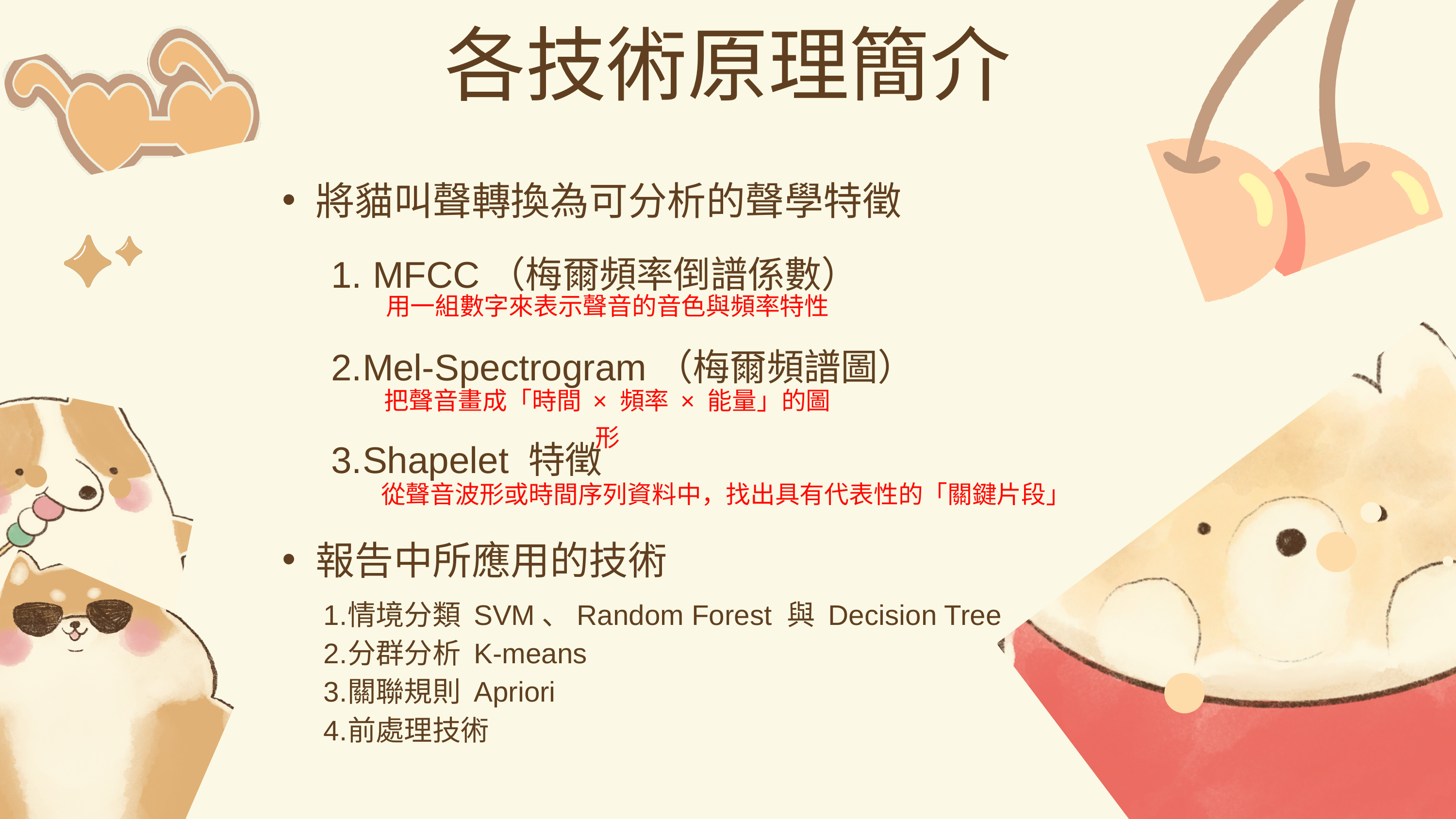

各技術原理簡介

將貓叫聲轉換為可分析的聲學特徵

報告中所應用的技術
 MFCC（梅爾頻率倒譜係數）
Mel-Spectrogram（梅爾頻譜圖）
Shapelet 特徵
用一組數字來表示聲音的音色與頻率特性
把聲音畫成「時間 × 頻率 × 能量」的圖形
從聲音波形或時間序列資料中，找出具有代表性的「關鍵片段」
情境分類 SVM、Random Forest 與 Decision Tree
分群分析 K-means
關聯規則 Apriori
前處理技術

6